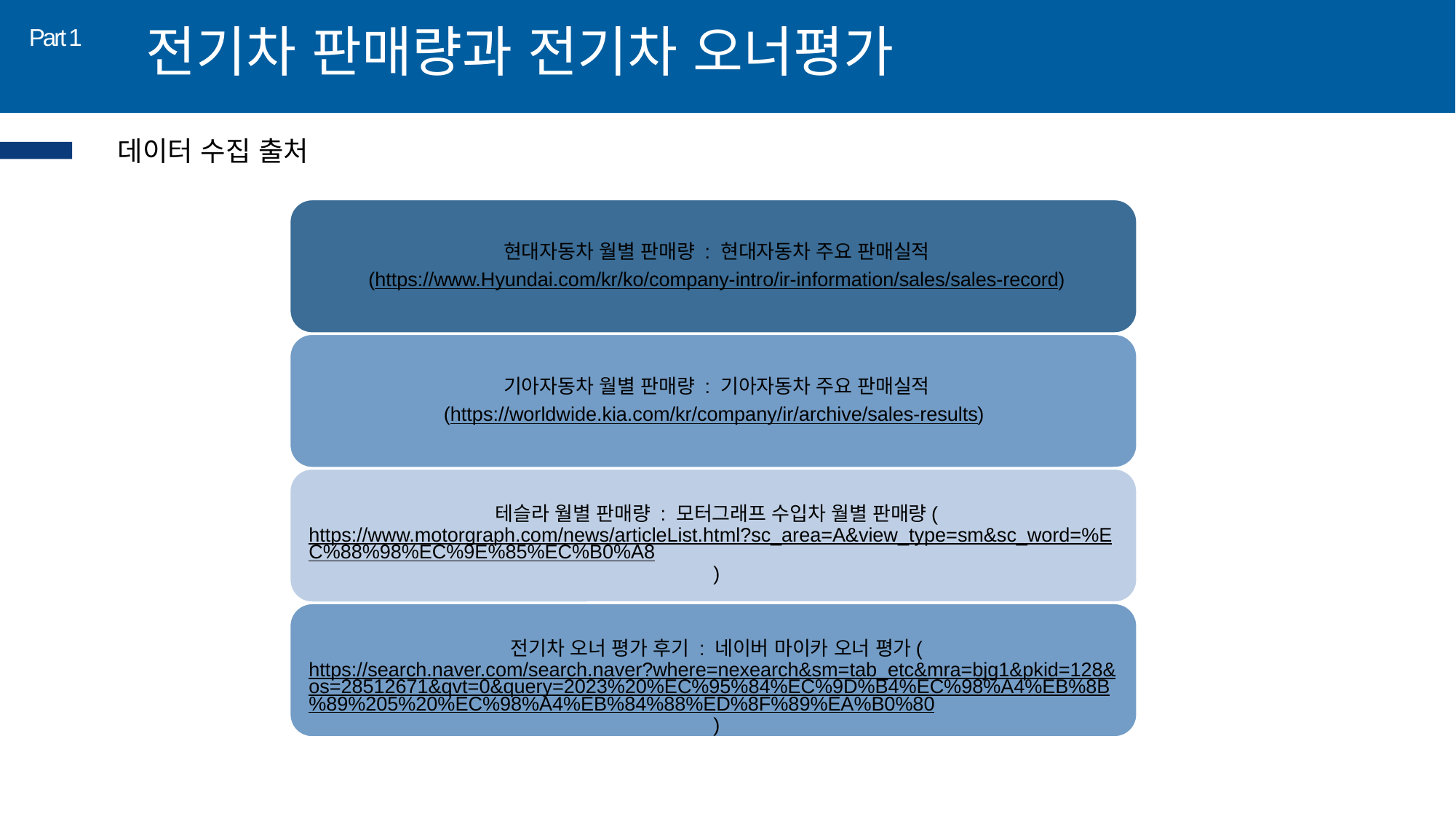

전기차 판매량과 전기차 오너평가
Part 1
데이터 수집 출처

현대자동차 월별 판매량 : 현대자동차 주요 판매실적
(https://www.Hyundai.com/kr/ko/company-intro/ir-information/sales/sales-record)
기아자동차 월별 판매량 : 기아자동차 주요 판매실적
(https://worldwide.kia.com/kr/company/ir/archive/sales-results)
테슬라 월별 판매량 : 모터그래프 수입차 월별 판매량(https://www.motorgraph.com/news/articleList.html?sc_area=A&view_type=sm&sc_word=%EC%88%98%EC%9E%85%EC%B0%A8)
전기차 오너 평가 후기 : 네이버 마이카 오너 평가(https://search.naver.com/search.naver?where=nexearch&sm=tab_etc&mra=bjg1&pkid=128&os=28512671&qvt=0&query=2023%20%EC%95%84%EC%9D%B4%EC%98%A4%EB%8B%89%205%20%EC%98%A4%EB%84%88%ED%8F%89%EA%B0%80)